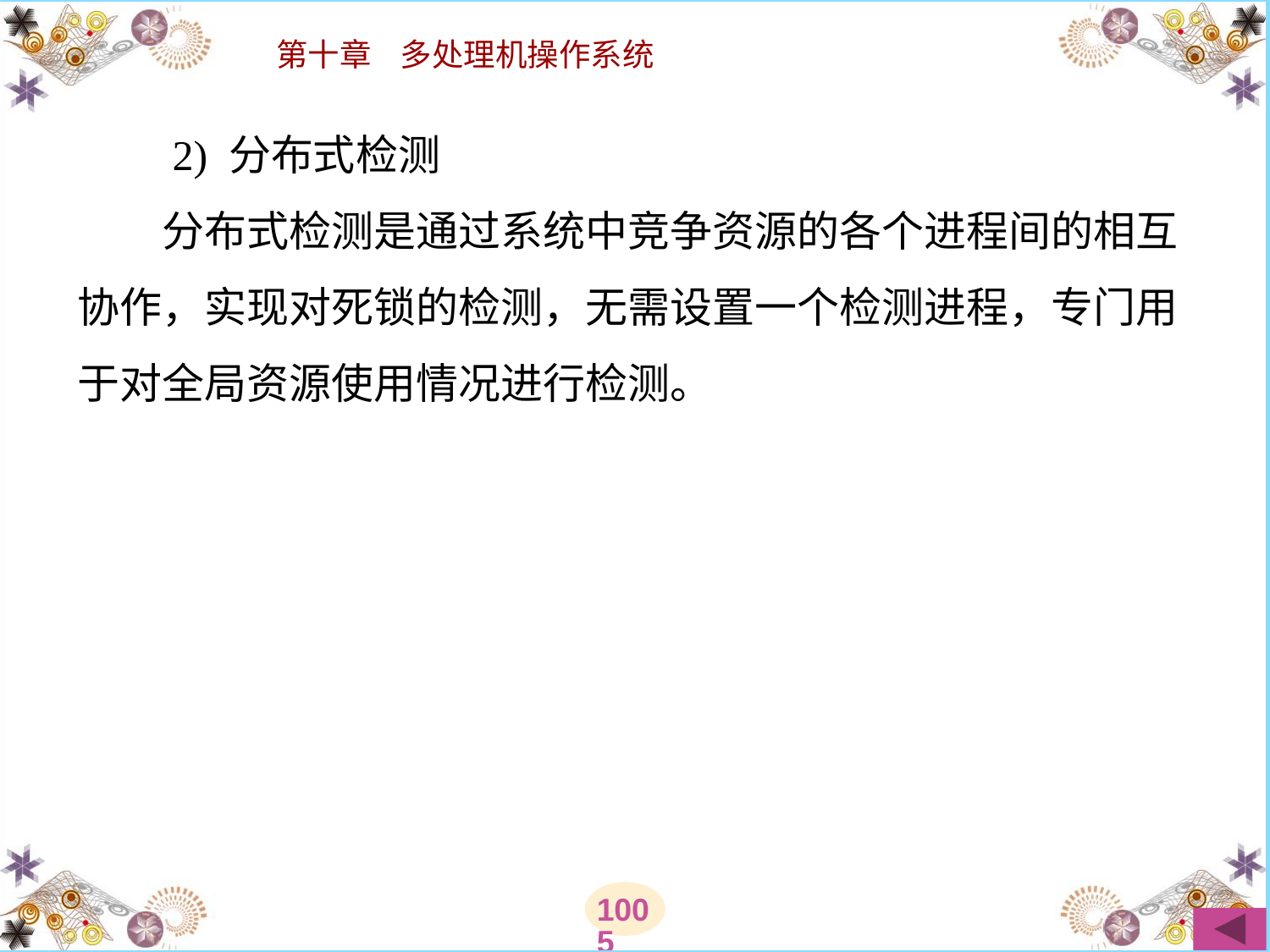

# 2) 分布式检测 　　分布式检测是通过系统中竞争资源的各个进程间的相互协作，实现对死锁的检测，无需设置一个检测进程，专门用于对全局资源使用情况进行检测。